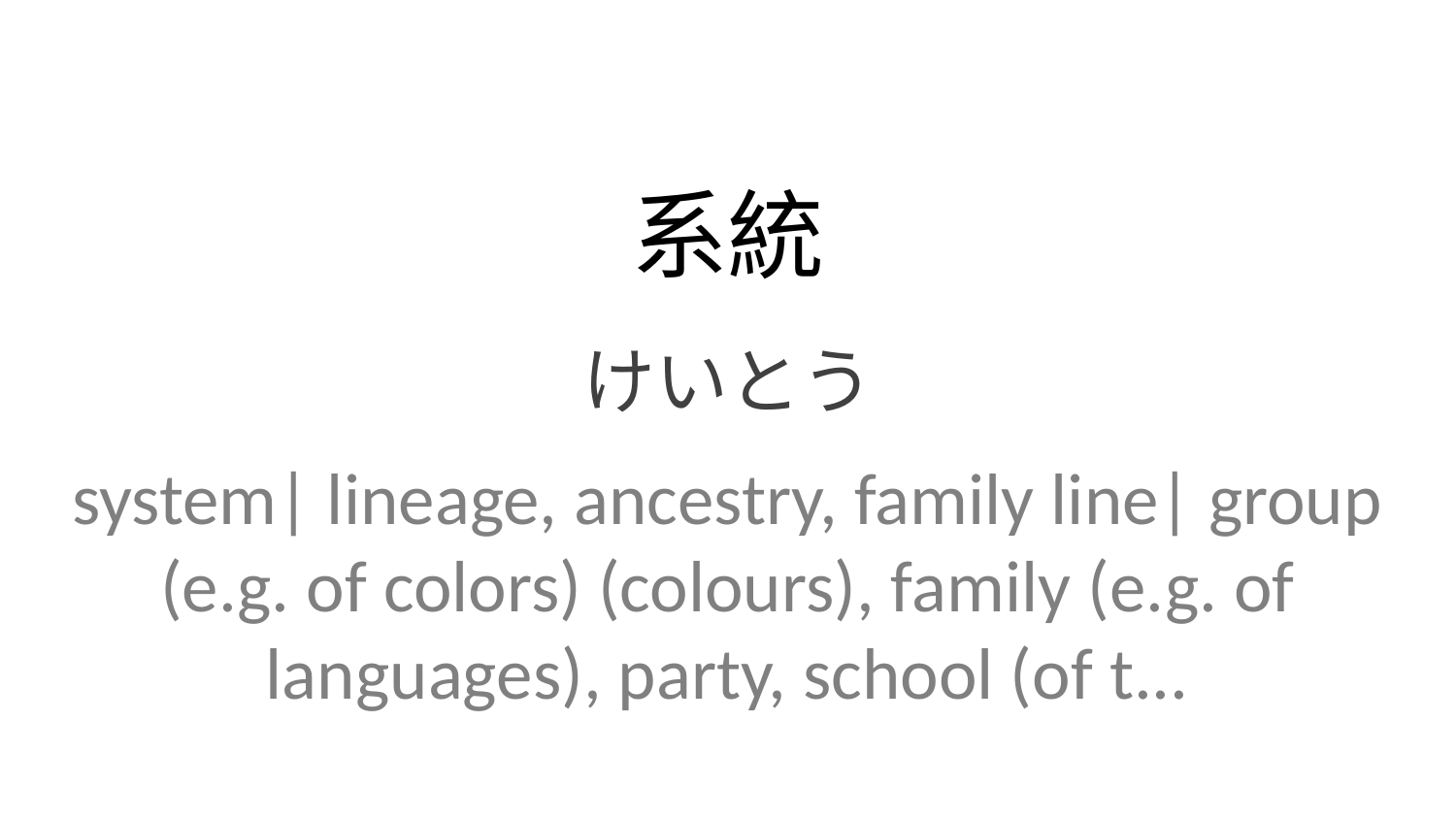

系統

けいとう
system| lineage, ancestry, family line| group (e.g. of colors) (colours), family (e.g. of languages), party, school (of t...